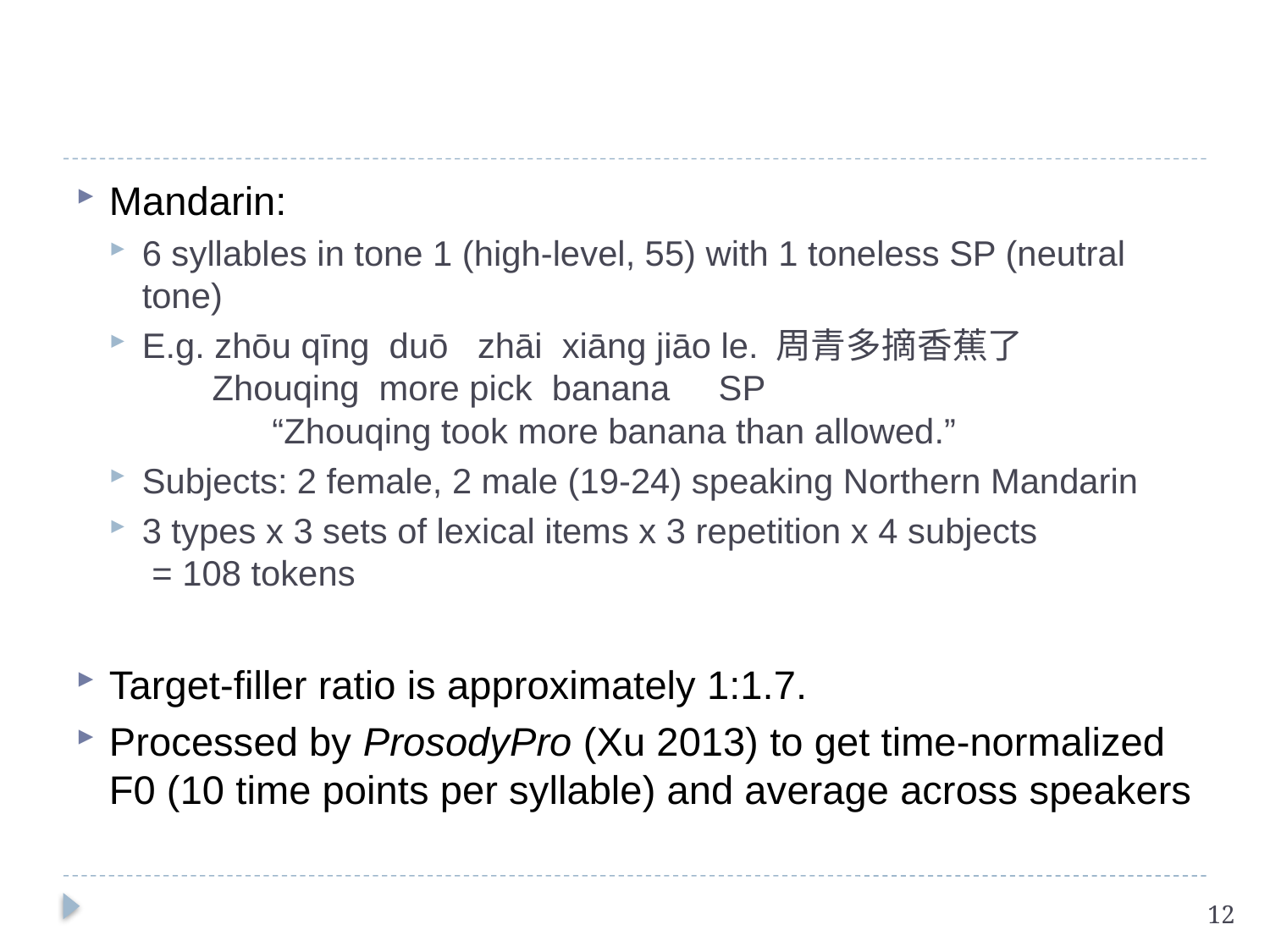

#
Mandarin:
6 syllables in tone 1 (high-level, 55) with 1 toneless SP (neutral tone)
E.g. zhōu qīng  duō   zhāi  xiāng jiāo le. 周青多摘香蕉了
        Zhouqing  more pick  banana     SP
	  “Zhouqing took more banana than allowed.”
Subjects: 2 female, 2 male (19-24) speaking Northern Mandarin
3 types x 3 sets of lexical items x 3 repetition x 4 subjects
 = 108 tokens

Target-filler ratio is approximately 1:1.7.
Processed by ProsodyPro (Xu 2013) to get time-normalized F0 (10 time points per syllable) and average across speakers

12